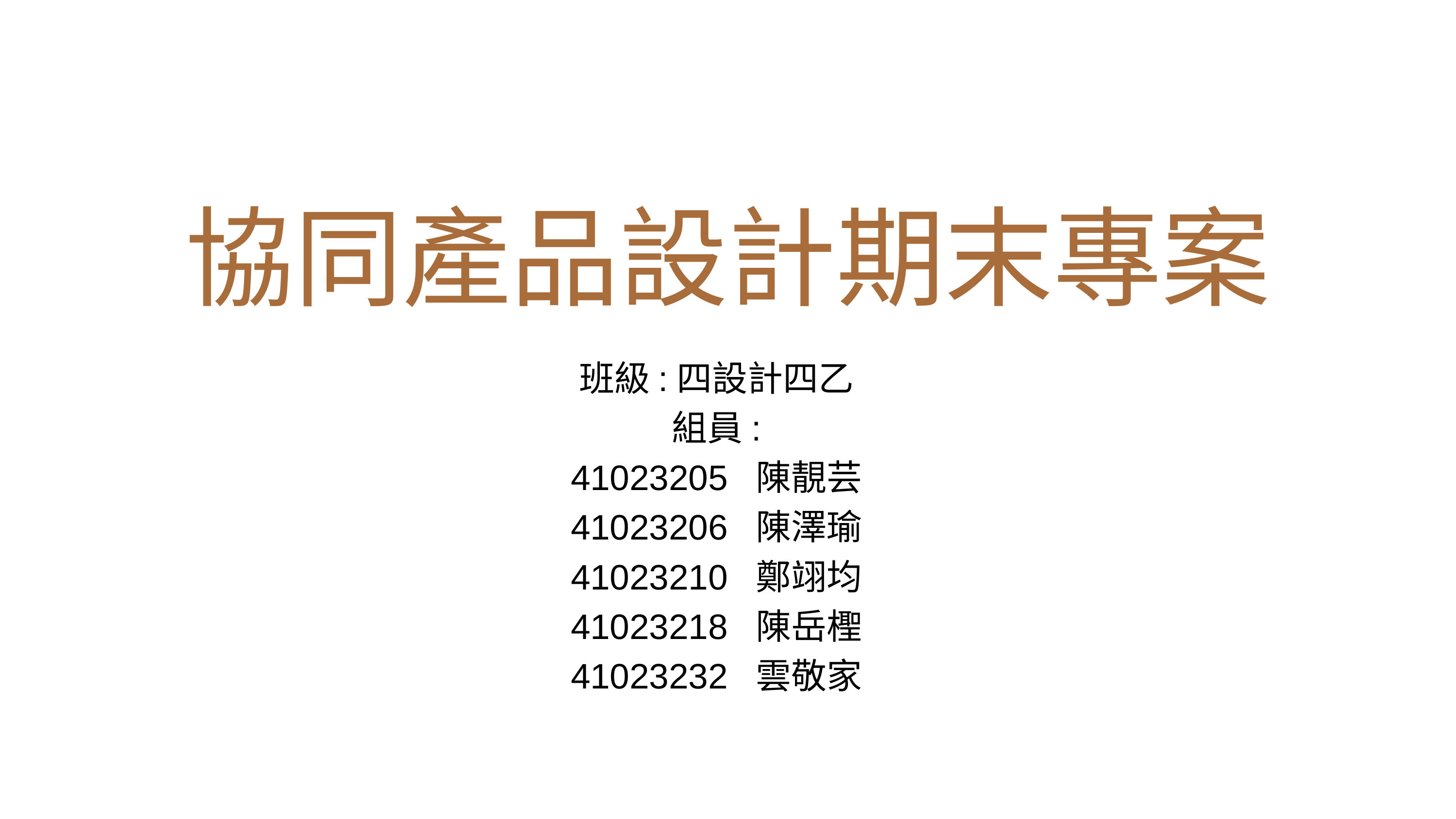

協同產品設計期末專案
班級:四設計四乙
組員:
41023205  陳靚芸
41023206  陳澤瑜
41023210  鄭翊均
41023218  陳岳檉
41023232  雲敬家